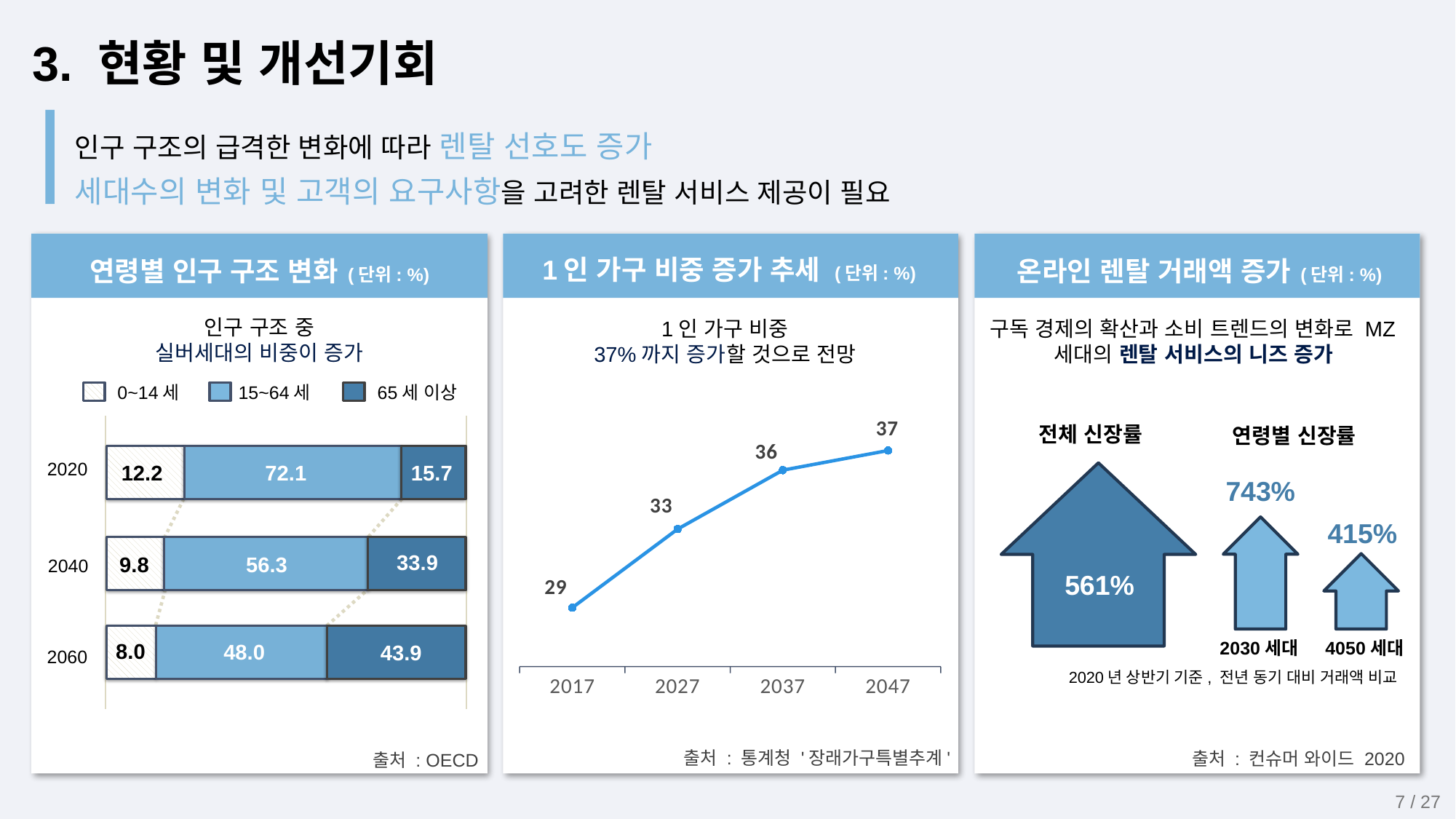

3. 현황 및 개선기회

인구 구조의 급격한 변화에 따라 렌탈 선호도 증가
세대수의 변화 및 고객의 요구사항을 고려한 렌탈 서비스 제공이 필요

연령별 인구 구조 변화 (단위: %)
인구 구조 중
실버세대의 비중이 증가
0~14세

15~64세

65세 이상

12.2
15.7
72.1

33.9
9.8
56.3

8.0
48.0
43.9
2020
2040
2060
출처 : OECD

1인 가구 비중 증가 추세 (단위: %)
1인 가구 비중
37%까지 증가할 것으로 전망

### Chart

| Category | 계열 1 |
|---|---|
| 2017 | 29.0 |
| 2027 | 33.0 |
| 2037 | 36.0 |
| 2047 | 37.0 |
출처 : 통계청 '장래가구특별추계'

온라인 렌탈 거래액 증가 (단위: %)
구독 경제의 확산과 소비 트렌드의 변화로 MZ세대의 렌탈 서비스의 니즈 증가
전체 신장률
연령별 신장률

743%
41.2
415%

561%
2030세대
4050세대
2020년 상반기 기준, 전년 동기 대비 거래액 비교
출처 : 컨슈머 와이드 2020
. . .
7 / 27
7
한국 은행 보고서에 따르면 MZ세대의 근로 소득은 2000년 동일 연령 대비 1.4배 증가하였으나, 총 부채가 4.3배 증가함. 즉, 소득 수준에 비해 부채 부담이 높아 실질 구매력은 가격대가 높은 가전제품을 일시불로 구입하기가 어려움.
하지만 소비 시장에서 MZ세대 영향력은 무시할 수 없음. 국내 인구의 약 34%, 경제활동인구의 약 45%나 차지함.!!!

젊은 층의 1인가구가 늘어날 수록 가전제품 렌탈 수요도 증가할 것으로 기대함.
통계청에 따르면 2022기준 1인 가구가 750만 가구를 넘었고 이는 전체 가구 수의 약 35%를 차지함
1인 가구에서 20~30대가 차지하는 비중은 꾸준히 늘 전망임.